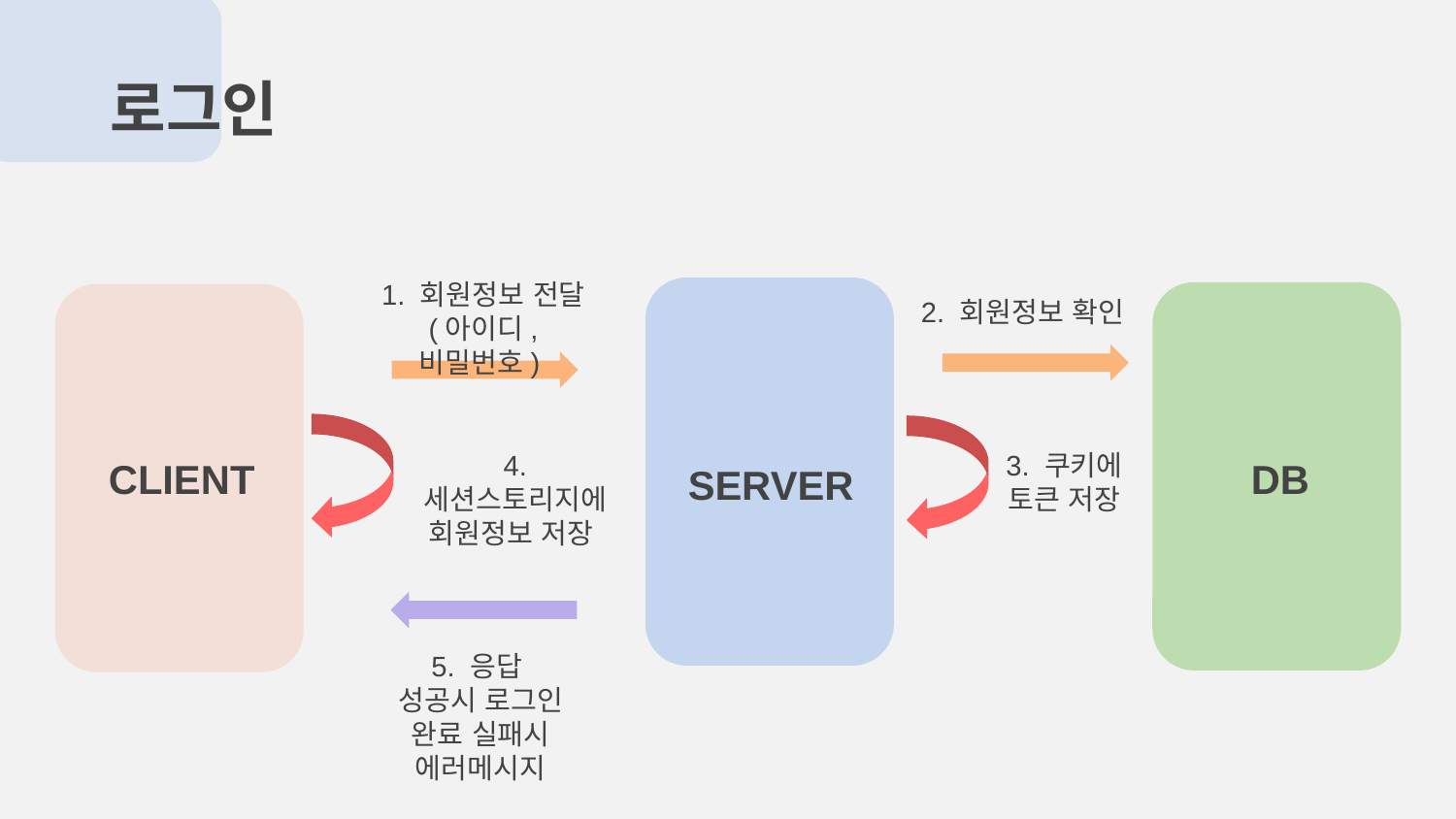

로그인
1. 회원정보 전달 (아이디, 비밀번호)

2. 회원정보 확인

CLIENT
# DB
SERVER
4. 세션스토리지에 회원정보 저장
3. 쿠키에
토큰 저장

5. 응답
성공시 로그인 완료 실패시 에러메시지